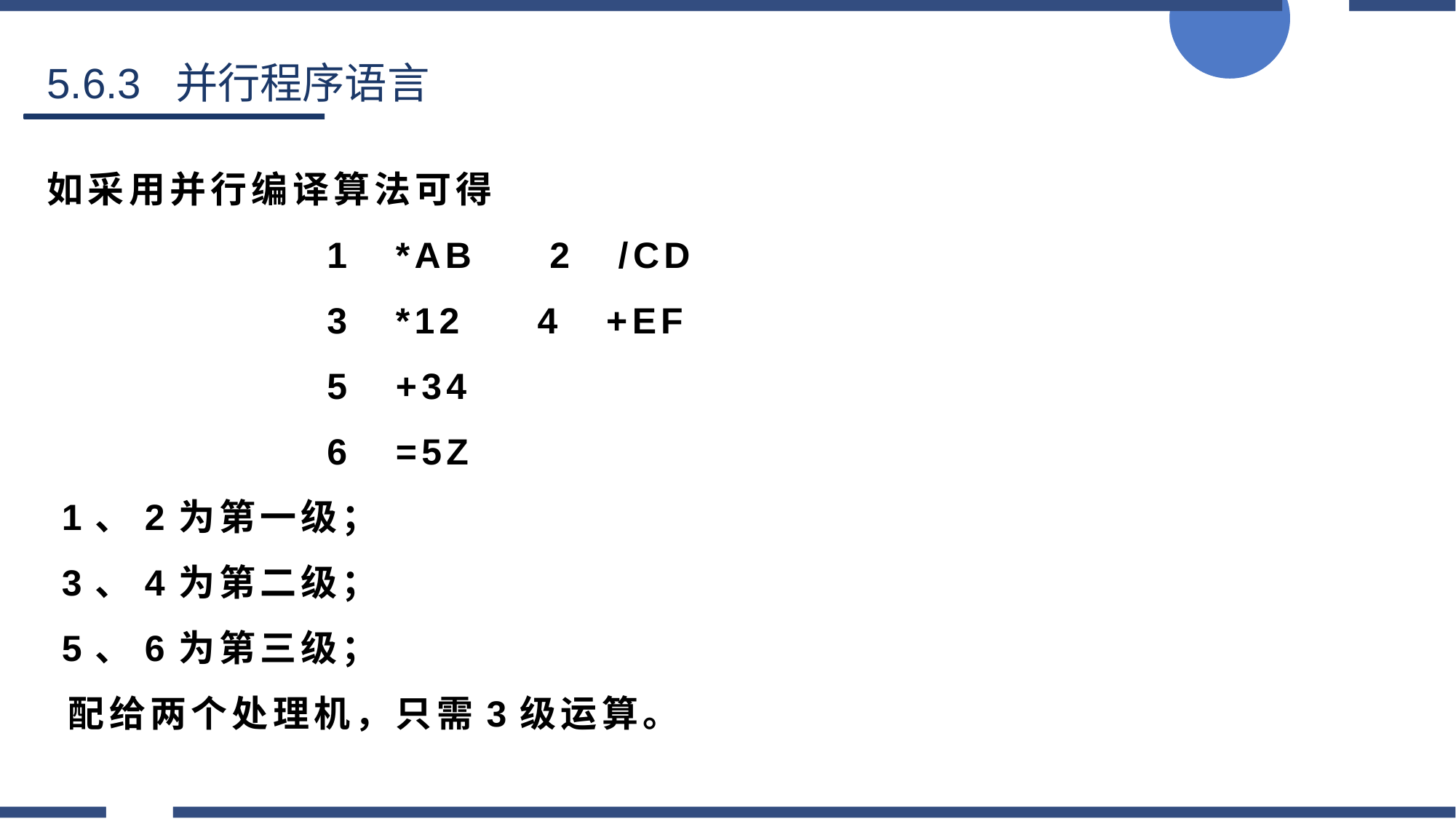

5.6.3  并行程序语言
如采用并行编译算法可得
                   1   *AB     2   /CD
                   3   *12     4   +EF
                   5   +34
                   6   =5Z
 1、2为第一级；
 3、4为第二级；
 5、6为第三级；
 配给两个处理机，只需3级运算。
120